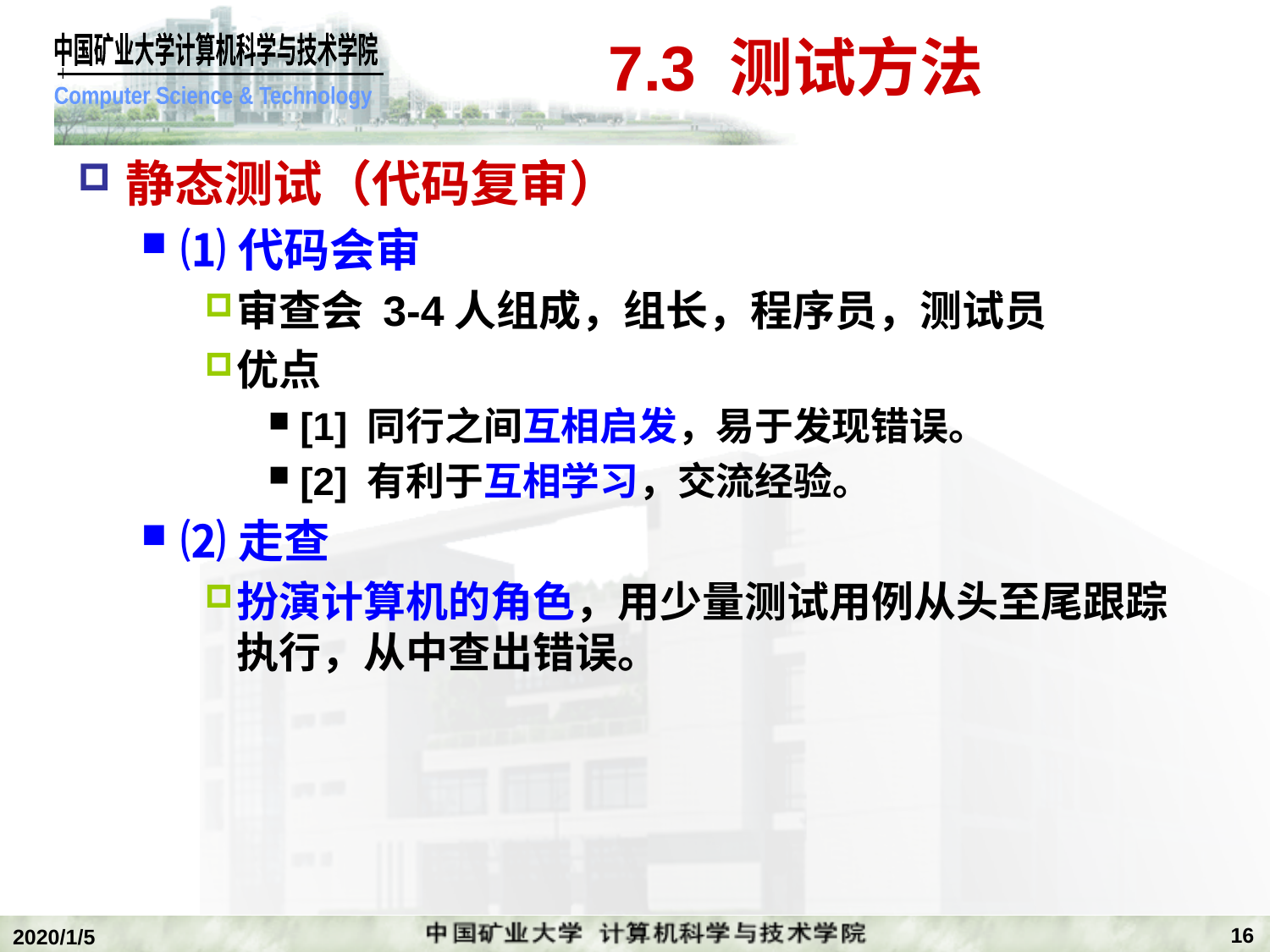

# 7.3 测试方法
静态测试（代码复审）
⑴代码会审
审查会 3-4人组成，组长，程序员，测试员
优点
[1] 同行之间互相启发，易于发现错误。
[2] 有利于互相学习，交流经验。
⑵走查
扮演计算机的角色，用少量测试用例从头至尾跟踪执行，从中查出错误。
16
2020/1/5